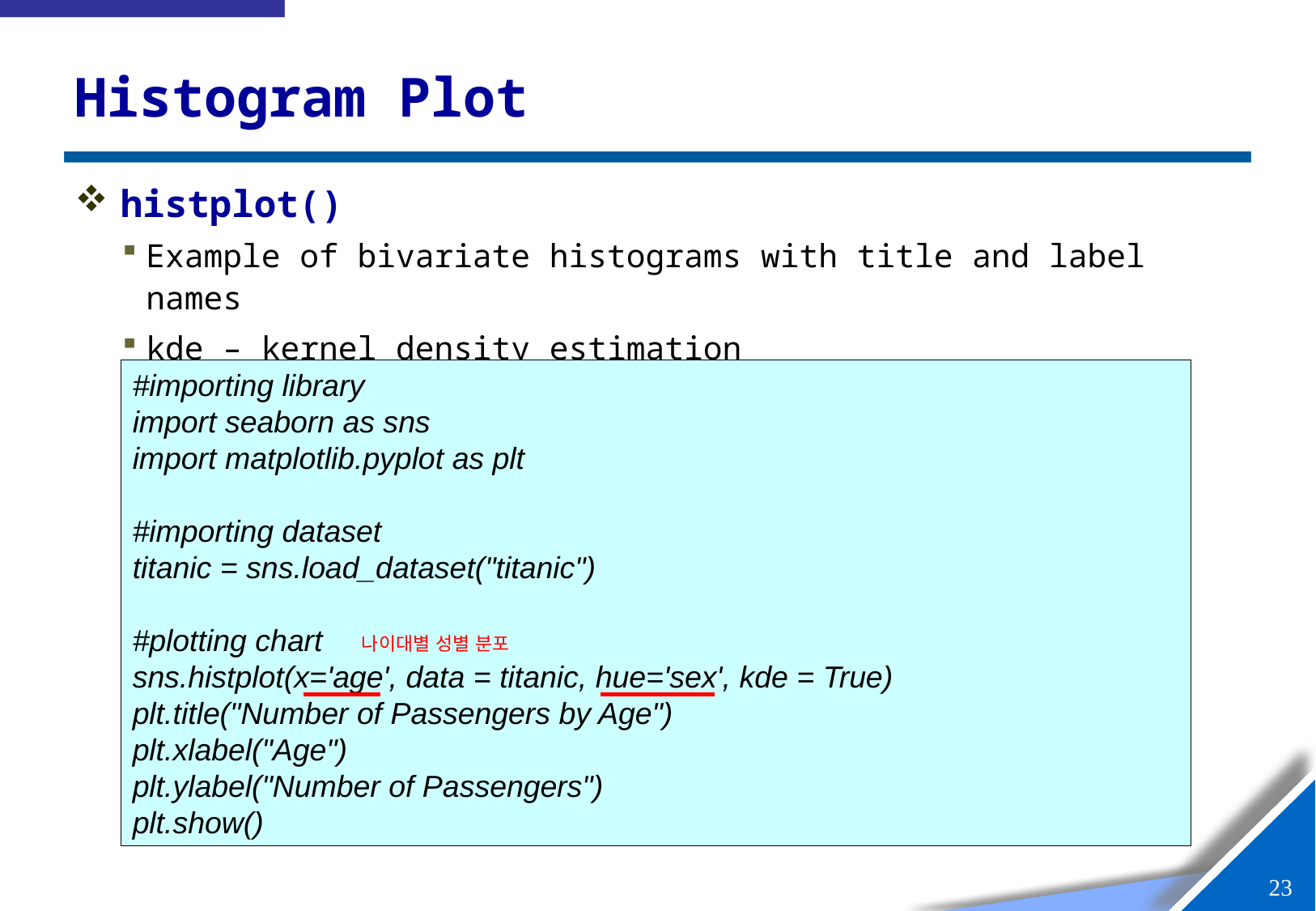

# Histogram Plot
histplot()
Example of bivariate histograms with title and label names
kde – kernel density estimation
#importing library
import seaborn as sns
import matplotlib.pyplot as plt

#importing dataset
titanic = sns.load_dataset("titanic")

#plotting chart
sns.histplot(x='age', data = titanic, hue='sex', kde = True)
plt.title("Number of Passengers by Age")
plt.xlabel("Age")
plt.ylabel("Number of Passengers")
plt.show()
나이대별 성별 분포
23